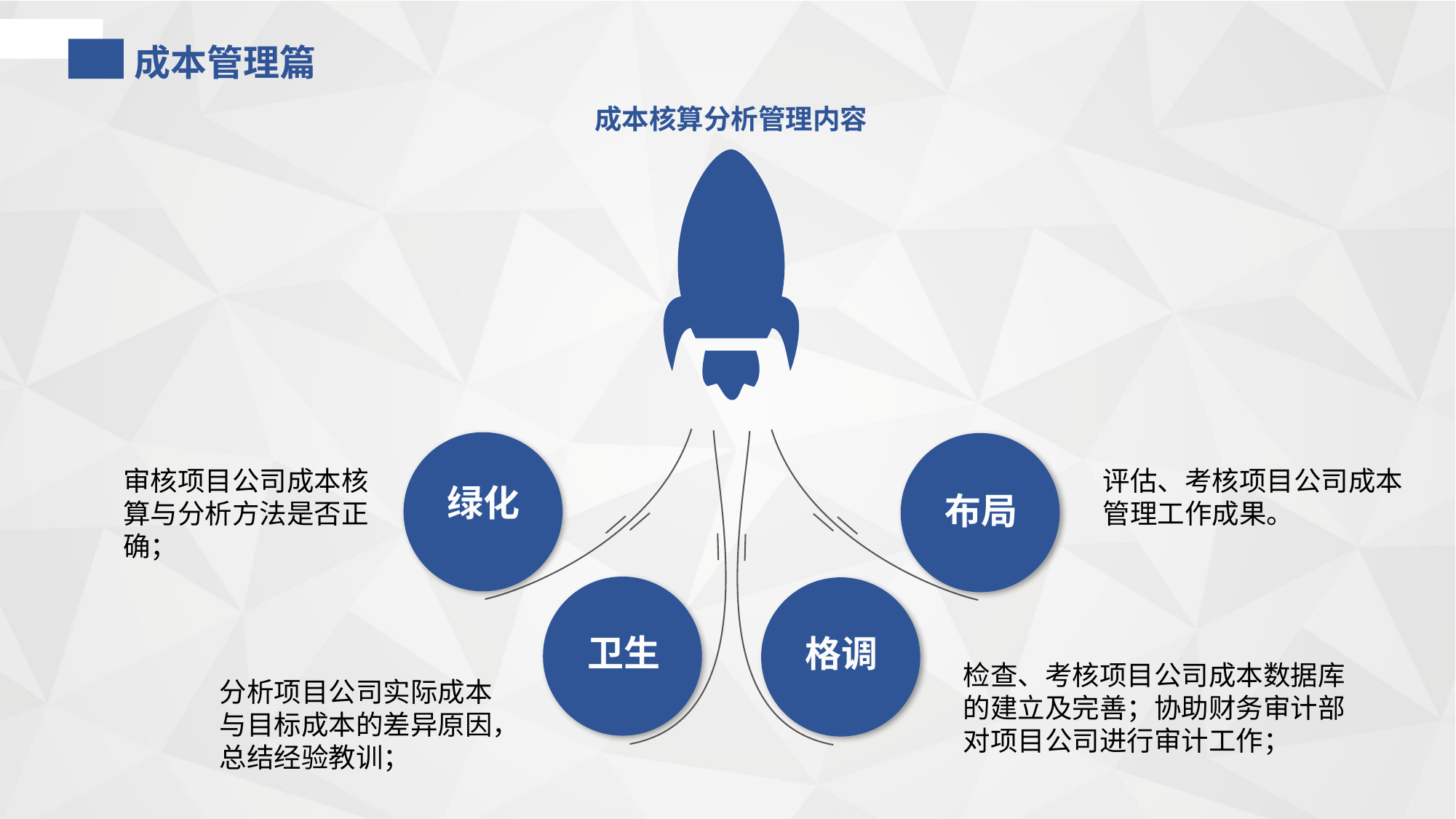

成本管理篇

成本核算分析管理内容

绿化

布局
审核项目公司成本核算与分析方法是否正确；
评估、考核项目公司成本管理工作成果。

卫生

格调
检查、考核项目公司成本数据库的建立及完善；协助财务审计部对项目公司进行审计工作；
分析项目公司实际成本与目标成本的差异原因，总结经验教训；